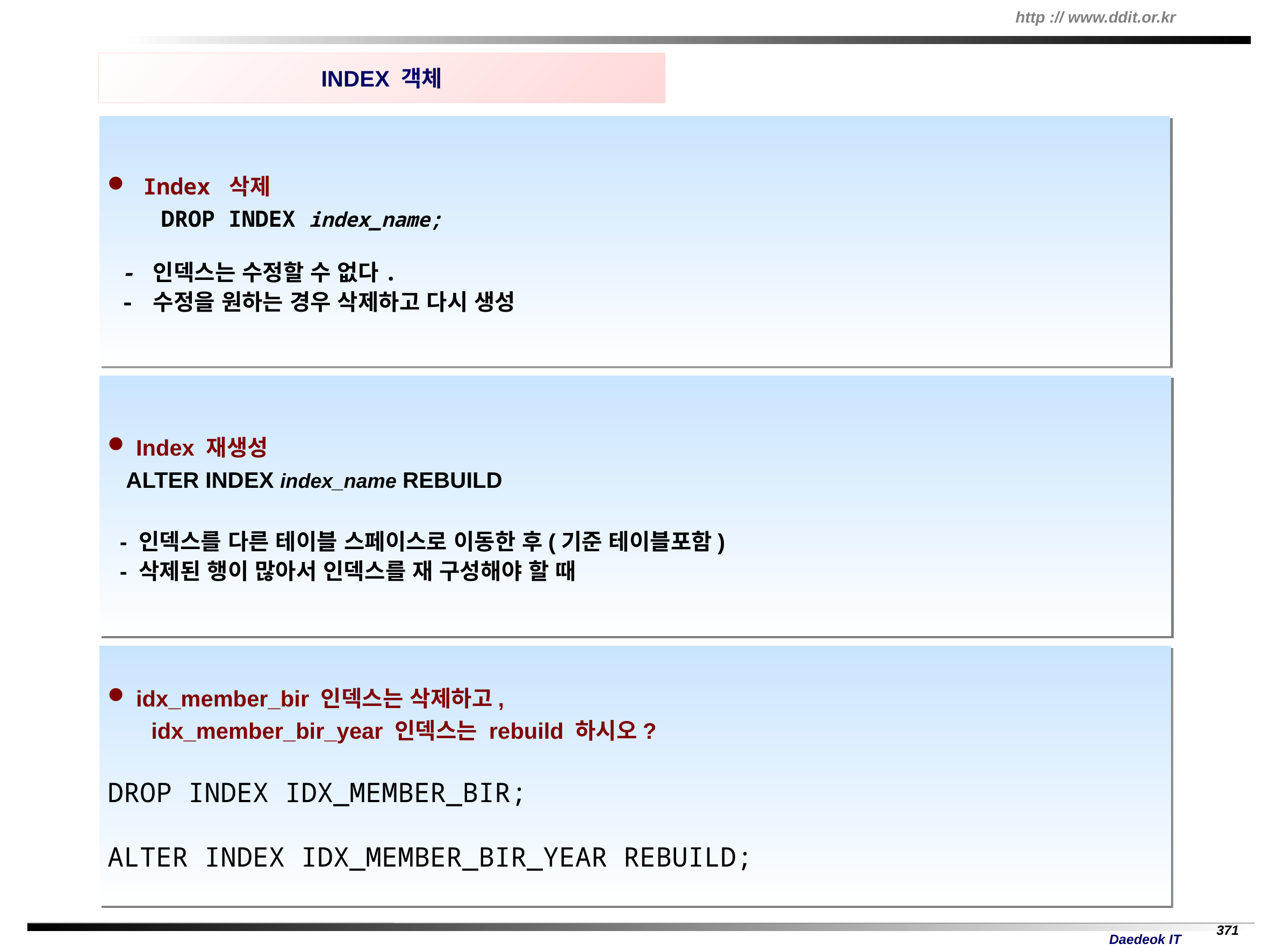

INDEX 객체
 Index 삭제
    DROP INDEX index_name;

 - 인덱스는 수정할 수 없다.
 - 수정을 원하는 경우 삭제하고 다시 생성
 Index 재생성
   ALTER INDEX index_name REBUILD

  - 인덱스를 다른 테이블 스페이스로 이동한 후(기준 테이블포함)
  - 삭제된 행이 많아서 인덱스를 재 구성해야 할 때
 idx_member_bir 인덱스는 삭제하고,
    idx_member_bir_year 인덱스는 rebuild 하시오?

DROP INDEX IDX_MEMBER_BIR;

ALTER INDEX IDX_MEMBER_BIR_YEAR REBUILD;